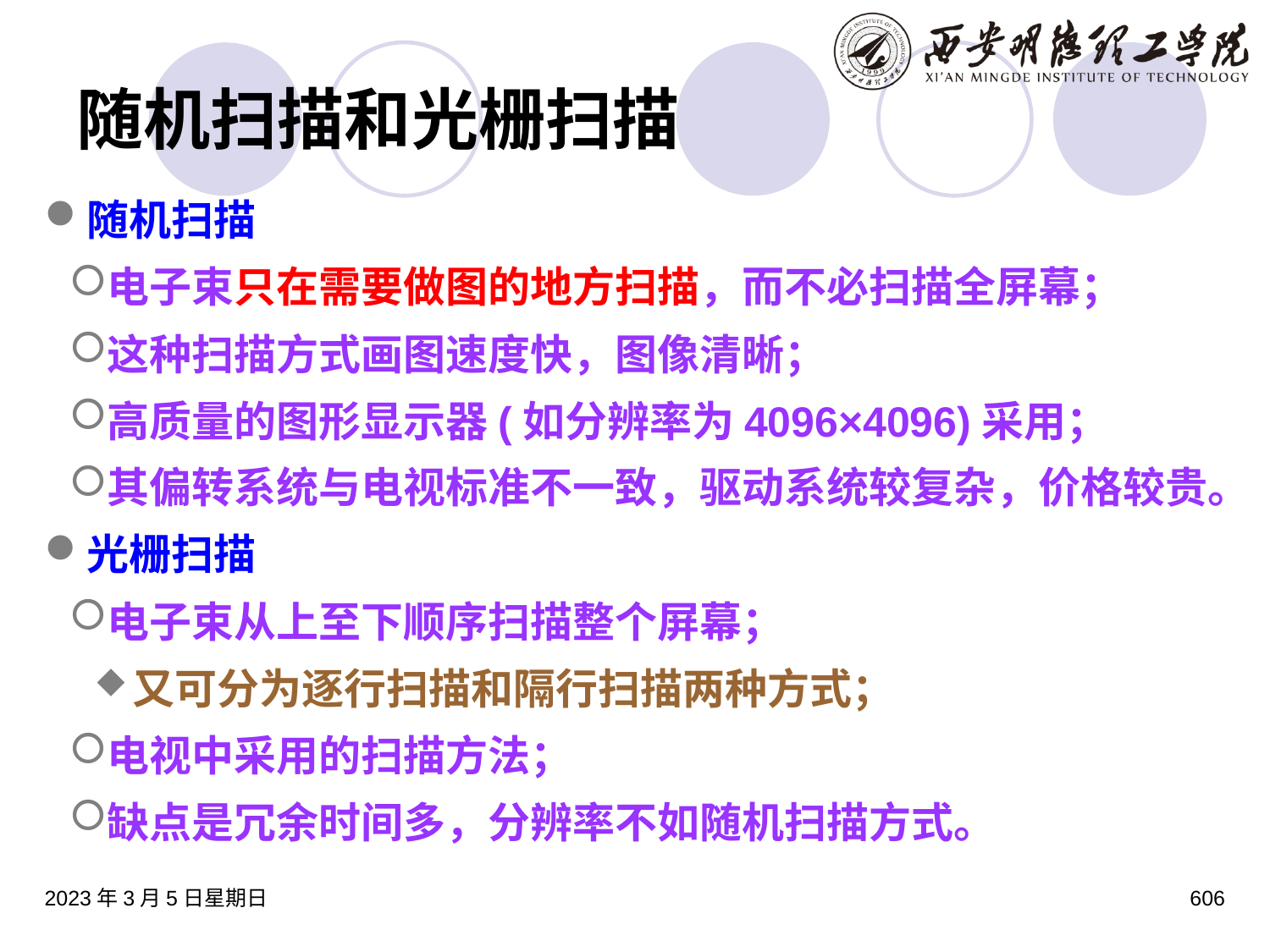

# 随机扫描和光栅扫描
随机扫描
电子束只在需要做图的地方扫描，而不必扫描全屏幕；
这种扫描方式画图速度快，图像清晰；
高质量的图形显示器(如分辨率为4096×4096)采用；
其偏转系统与电视标准不一致，驱动系统较复杂，价格较贵。
光栅扫描
电子束从上至下顺序扫描整个屏幕；
又可分为逐行扫描和隔行扫描两种方式；
电视中采用的扫描方法；
缺点是冗余时间多，分辨率不如随机扫描方式。
2023年3月5日星期日
606